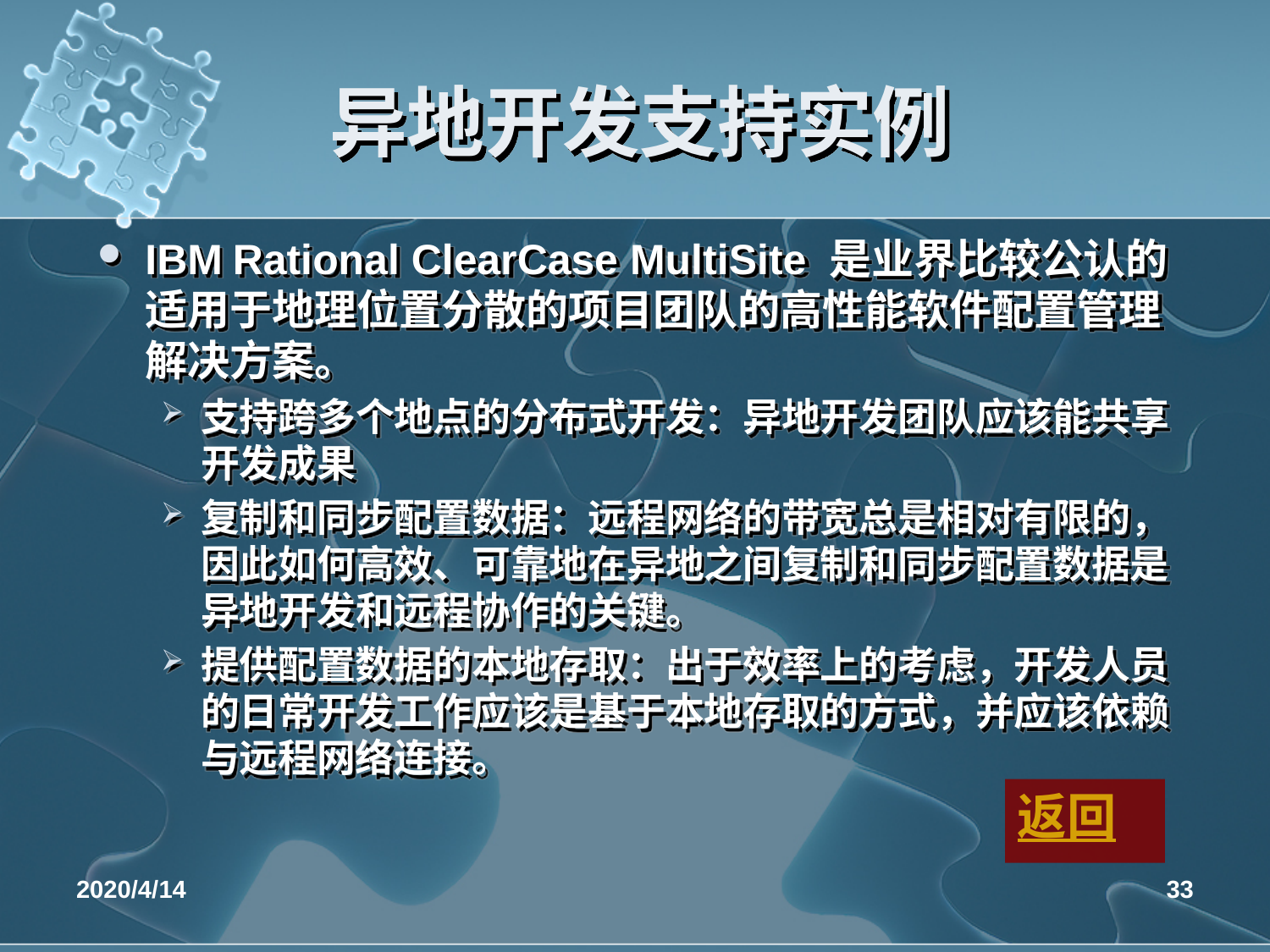

# 异地开发支持实例
IBM Rational ClearCase MultiSite 是业界比较公认的适用于地理位置分散的项目团队的高性能软件配置管理解决方案。
支持跨多个地点的分布式开发：异地开发团队应该能共享开发成果
复制和同步配置数据：远程网络的带宽总是相对有限的，因此如何高效、可靠地在异地之间复制和同步配置数据是异地开发和远程协作的关键。
提供配置数据的本地存取：出于效率上的考虑，开发人员的日常开发工作应该是基于本地存取的方式，并应该依赖与远程网络连接。
返回
2020/4/14
33